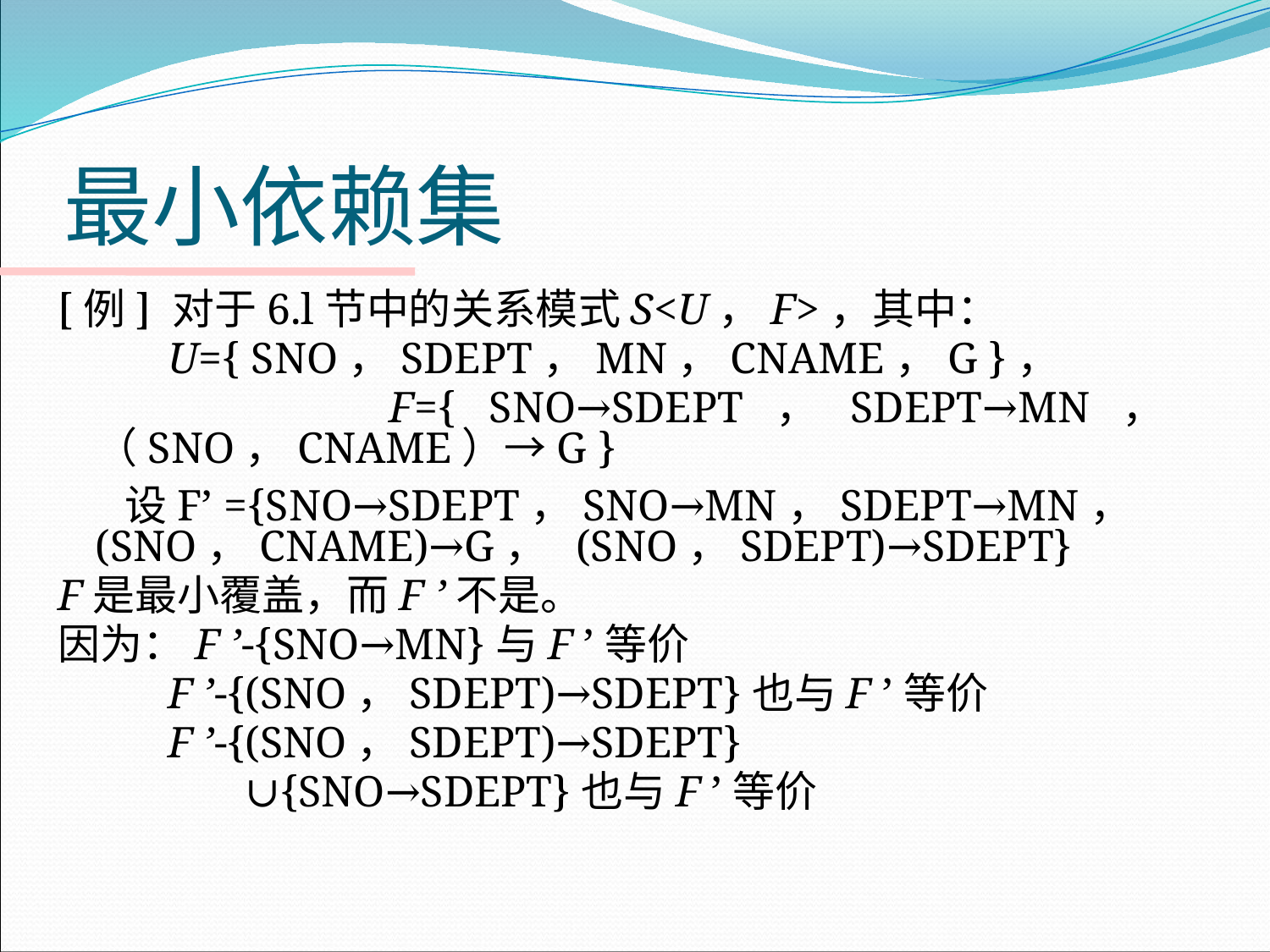

# 最小依赖集
[例] 对于6.l节中的关系模式S<U，F>，其中：
          U={ SNO，SDEPT，MN，CNAME，G }，
          F={ SNO→SDEPT，SDEPT→MN，（SNO，CNAME）→G }
      设F’ ={SNO→SDEPT，SNO→MN，SDEPT→MN， (SNO，CNAME)→G，  (SNO，SDEPT)→SDEPT}
F是最小覆盖，而F ’不是。
因为：F ’-{SNO→MN}与F ’等价
          F ’-{(SNO，SDEPT)→SDEPT}也与F ’等价
          F ’-{(SNO，SDEPT)→SDEPT}
                 ∪{SNO→SDEPT}也与F ’等价

615